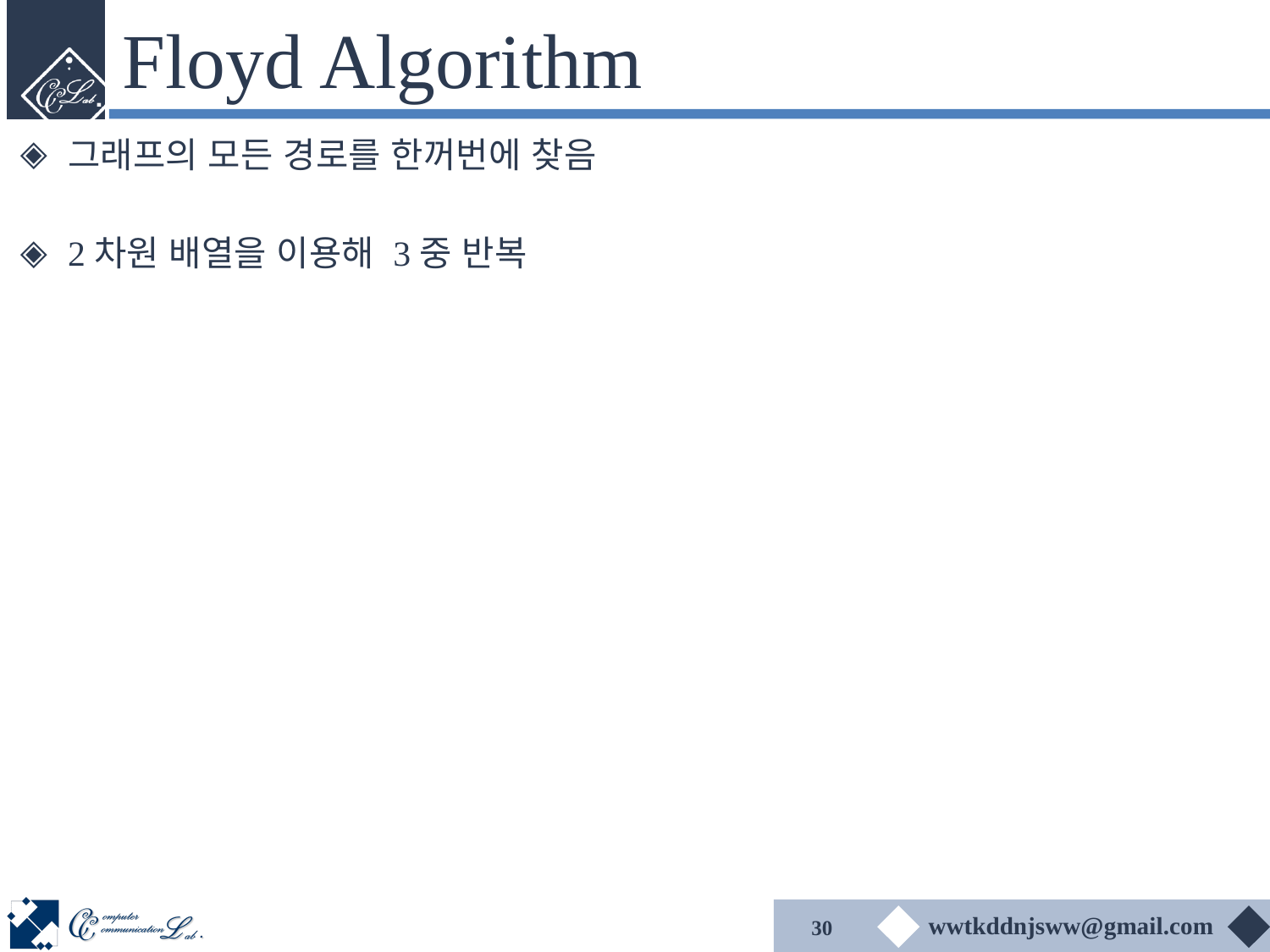

# Floyd Algorithm
그래프의 모든 경로를 한꺼번에 찾음

2차원 배열을 이용해 3중 반복